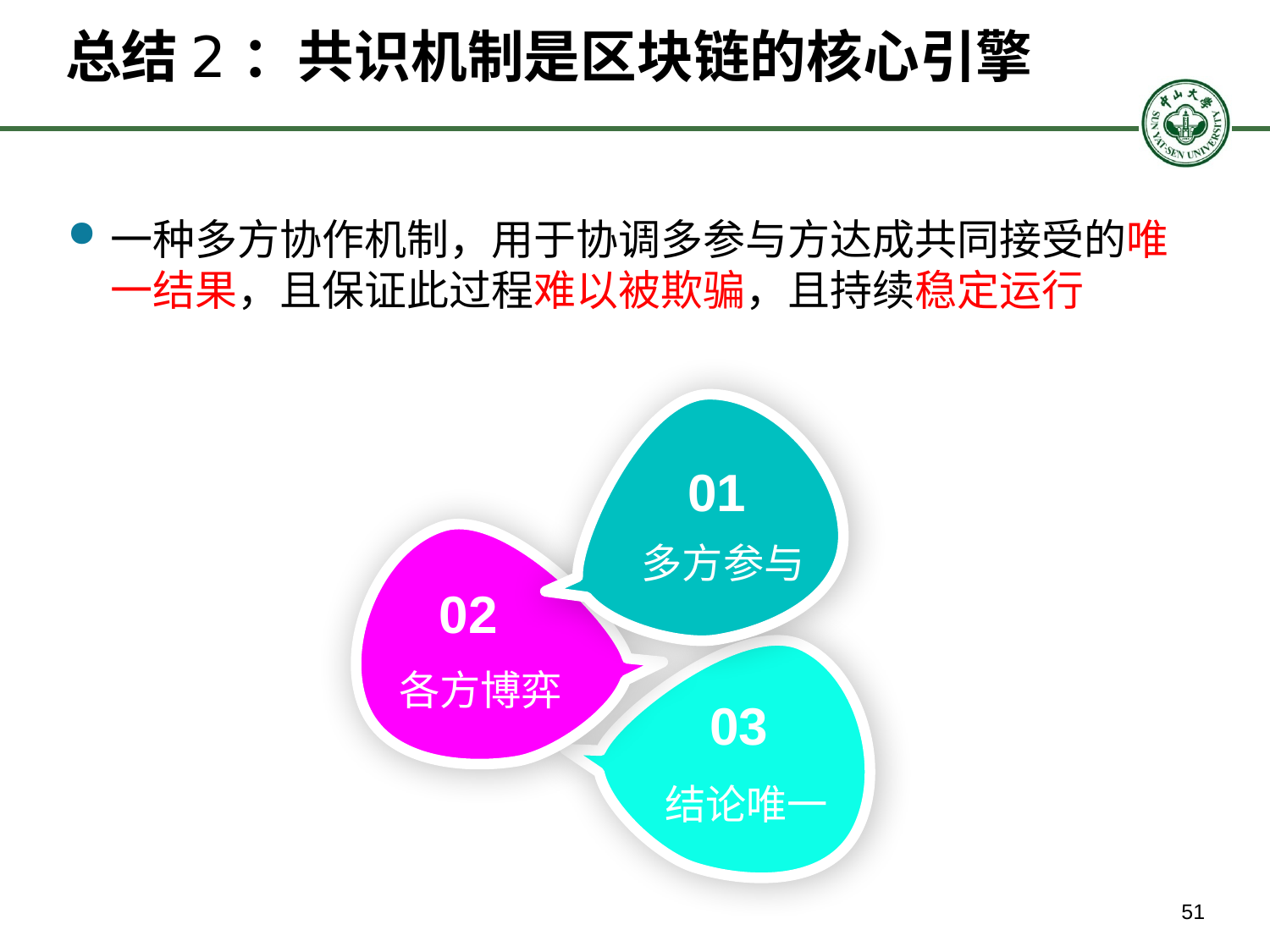

# 总结2：共识机制是区块链的核心引擎
一种多方协作机制，用于协调多参与方达成共同接受的唯一结果，且保证此过程难以被欺骗，且持续稳定运行
多方参与
各方博弈
结论唯一
01
02
03